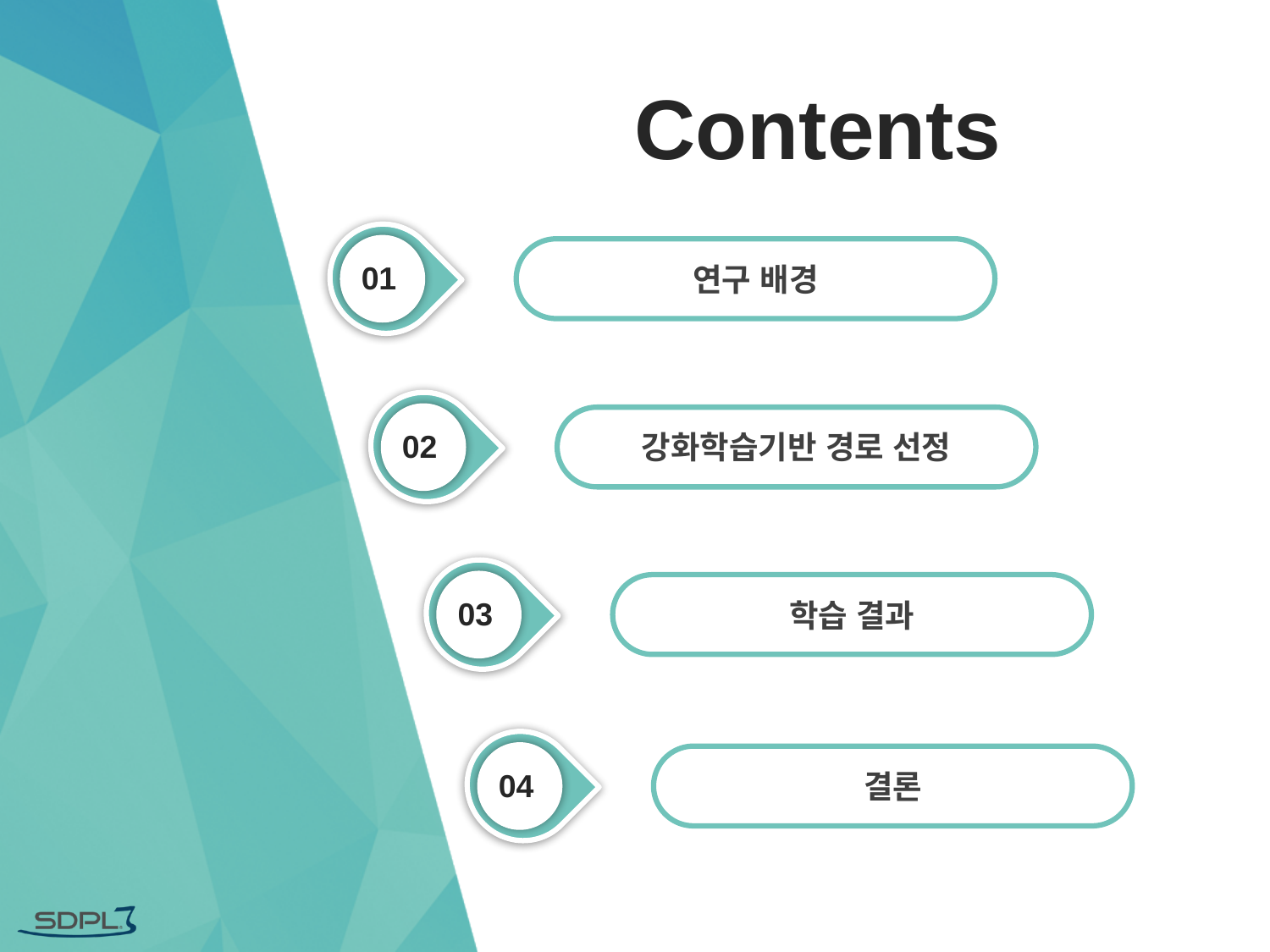

# Contents

01
연구 배경

강화학습기반 경로 선정
02

03
학습 결과

04
결론